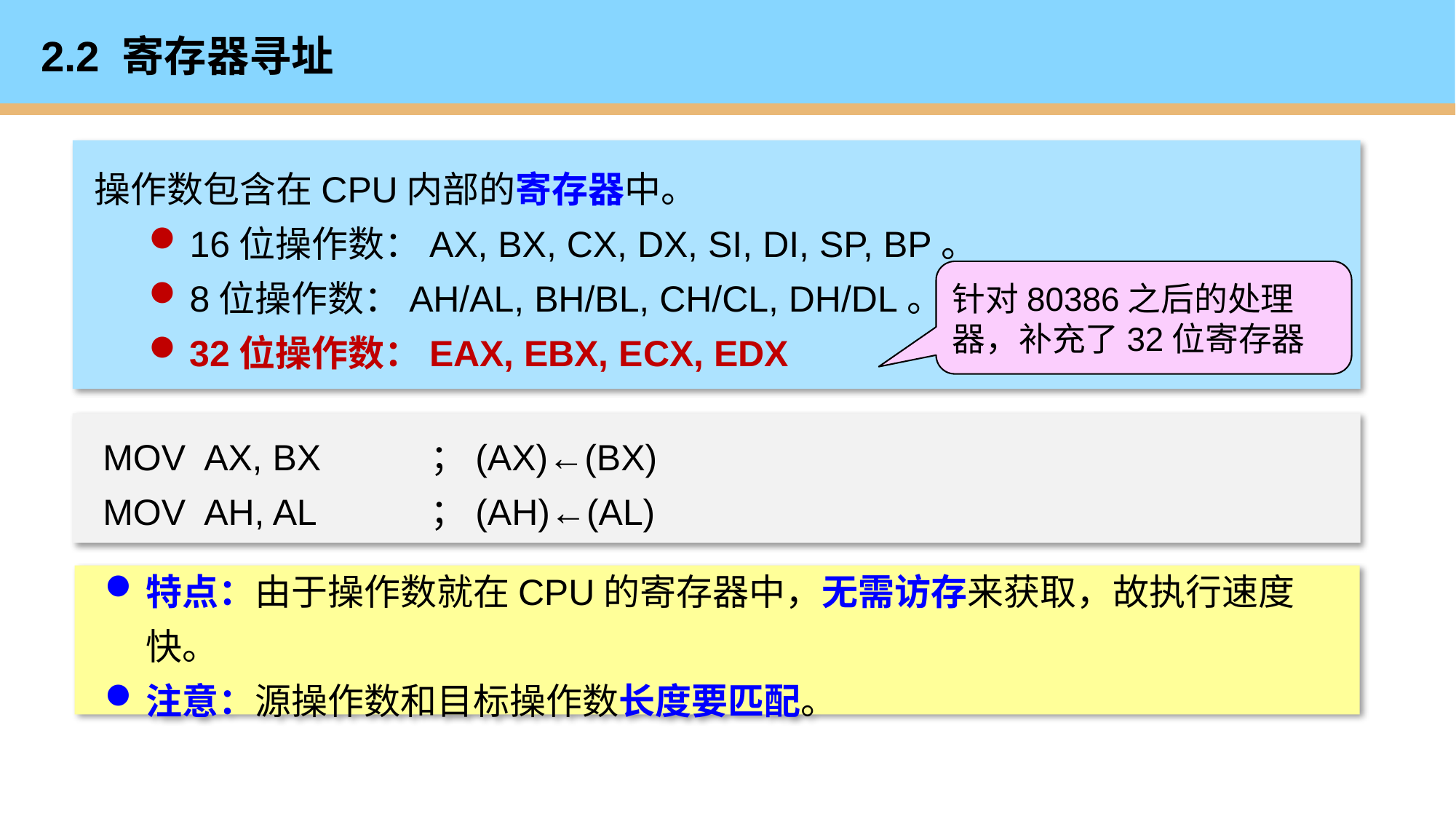

# 2.2 寄存器寻址
操作数包含在CPU内部的寄存器中。
16位操作数：AX, BX, CX, DX, SI, DI, SP, BP。
8位操作数：AH/AL, BH/BL, CH/CL, DH/DL。
32位操作数：EAX, EBX, ECX, EDX
针对80386之后的处理器，补充了32位寄存器
MOV  AX, BX 	；(AX)←(BX)
MOV  AH, AL       	；(AH)←(AL)
特点：由于操作数就在CPU的寄存器中，无需访存来获取，故执行速度快。
注意：源操作数和目标操作数长度要匹配。
48